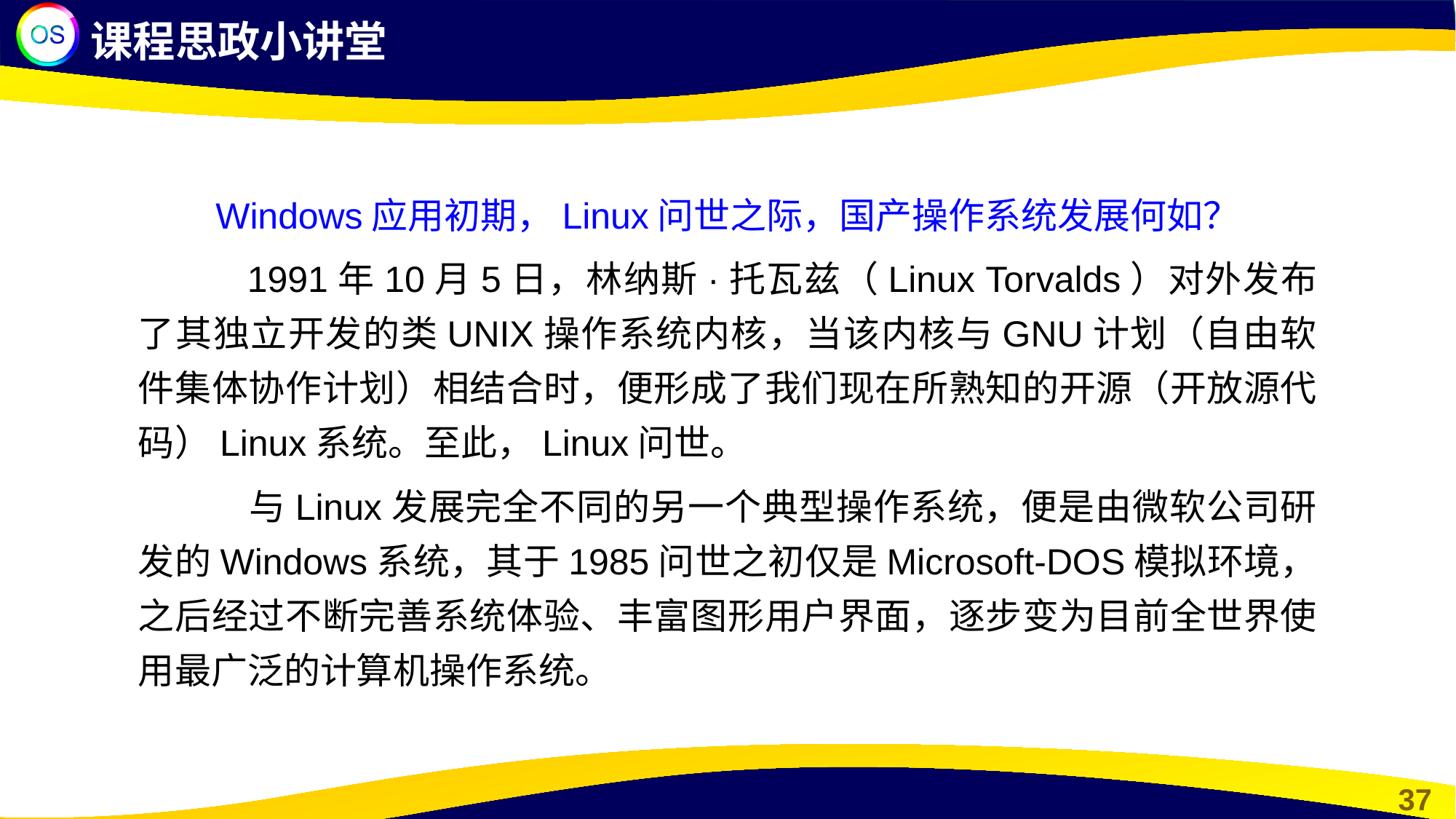

课程思政小讲堂
Windows应用初期，Linux问世之际，国产操作系统发展何如？
	1991年10月5日，林纳斯·托瓦兹（Linux Torvalds）对外发布了其独立开发的类UNIX操作系统内核，当该内核与GNU计划（自由软件集体协作计划）相结合时，便形成了我们现在所熟知的开源（开放源代码）Linux系统。至此，Linux问世。
 	与Linux发展完全不同的另一个典型操作系统，便是由微软公司研发的Windows系统，其于1985问世之初仅是Microsoft-DOS模拟环境，之后经过不断完善系统体验、丰富图形用户界面，逐步变为目前全世界使用最广泛的计算机操作系统。